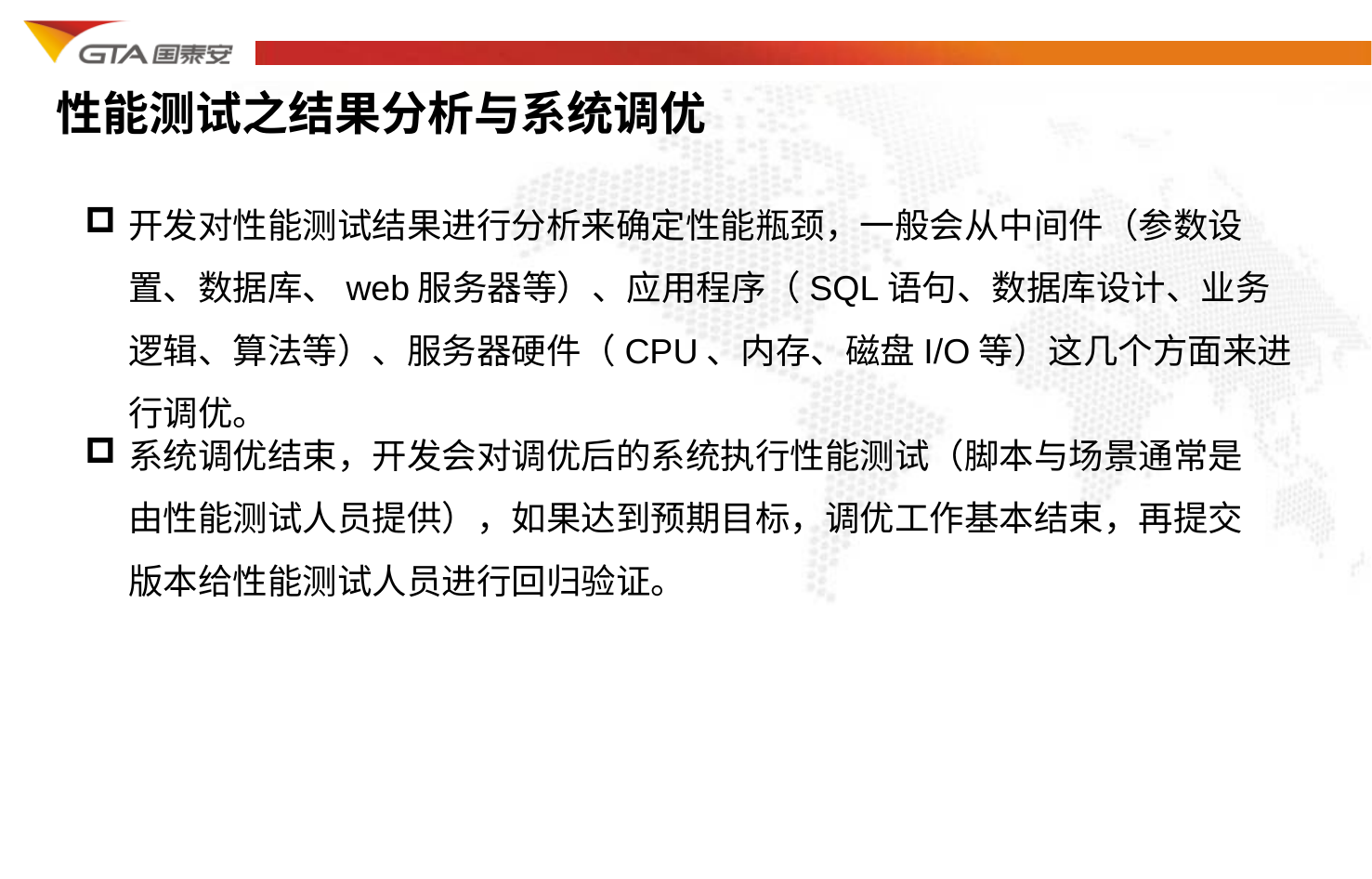

性能测试之结果分析与系统调优
开发对性能测试结果进行分析来确定性能瓶颈，一般会从中间件（参数设置、数据库、web服务器等）、应用程序（SQL语句、数据库设计、业务逻辑、算法等）、服务器硬件（CPU、内存、磁盘I/O等）这几个方面来进行调优。
系统调优结束，开发会对调优后的系统执行性能测试（脚本与场景通常是由性能测试人员提供），如果达到预期目标，调优工作基本结束，再提交版本给性能测试人员进行回归验证。